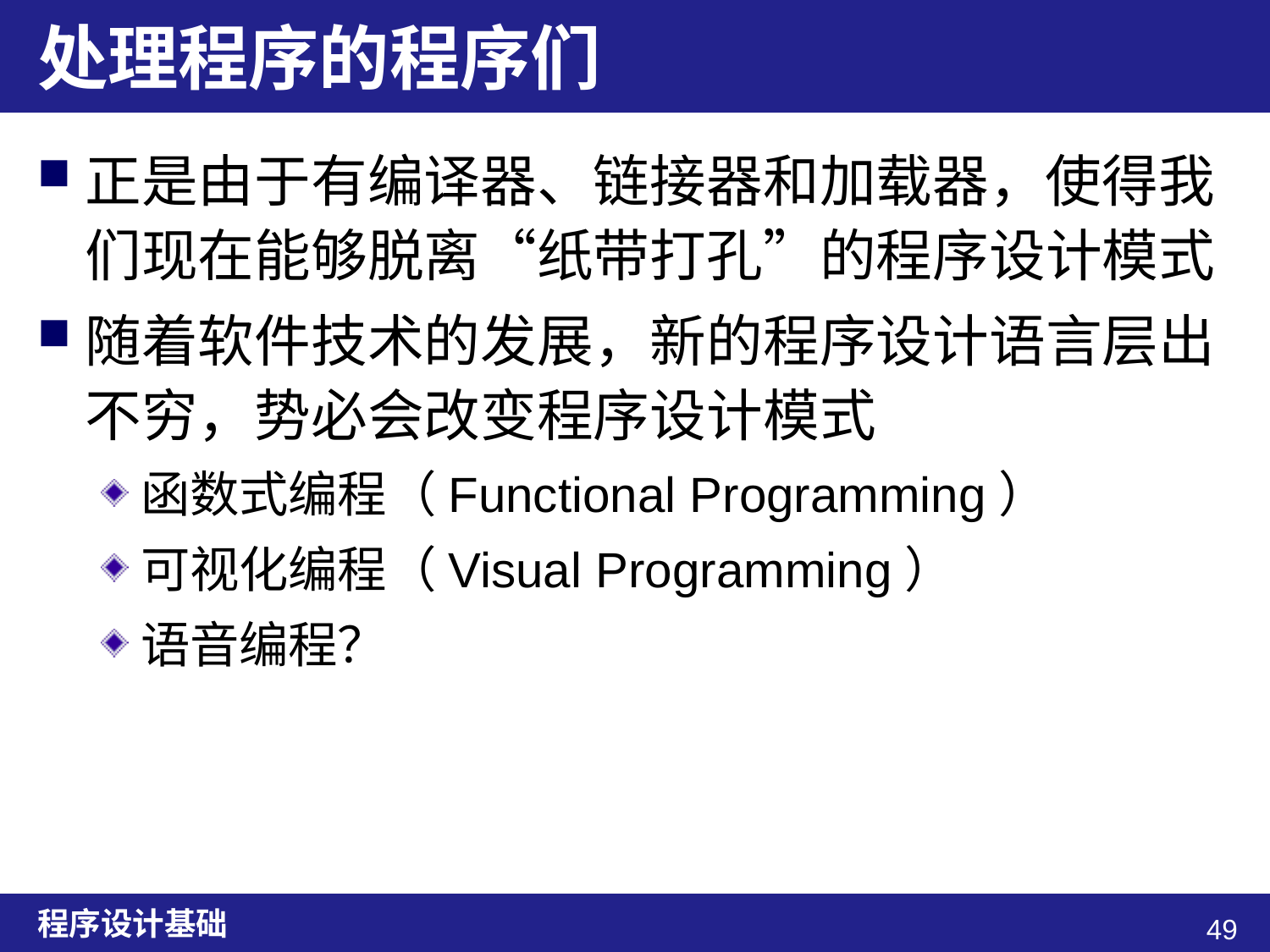

# 处理程序的程序们
正是由于有编译器、链接器和加载器，使得我们现在能够脱离“纸带打孔”的程序设计模式
随着软件技术的发展，新的程序设计语言层出不穷，势必会改变程序设计模式
函数式编程（Functional Programming）
可视化编程（Visual Programming）
语音编程？